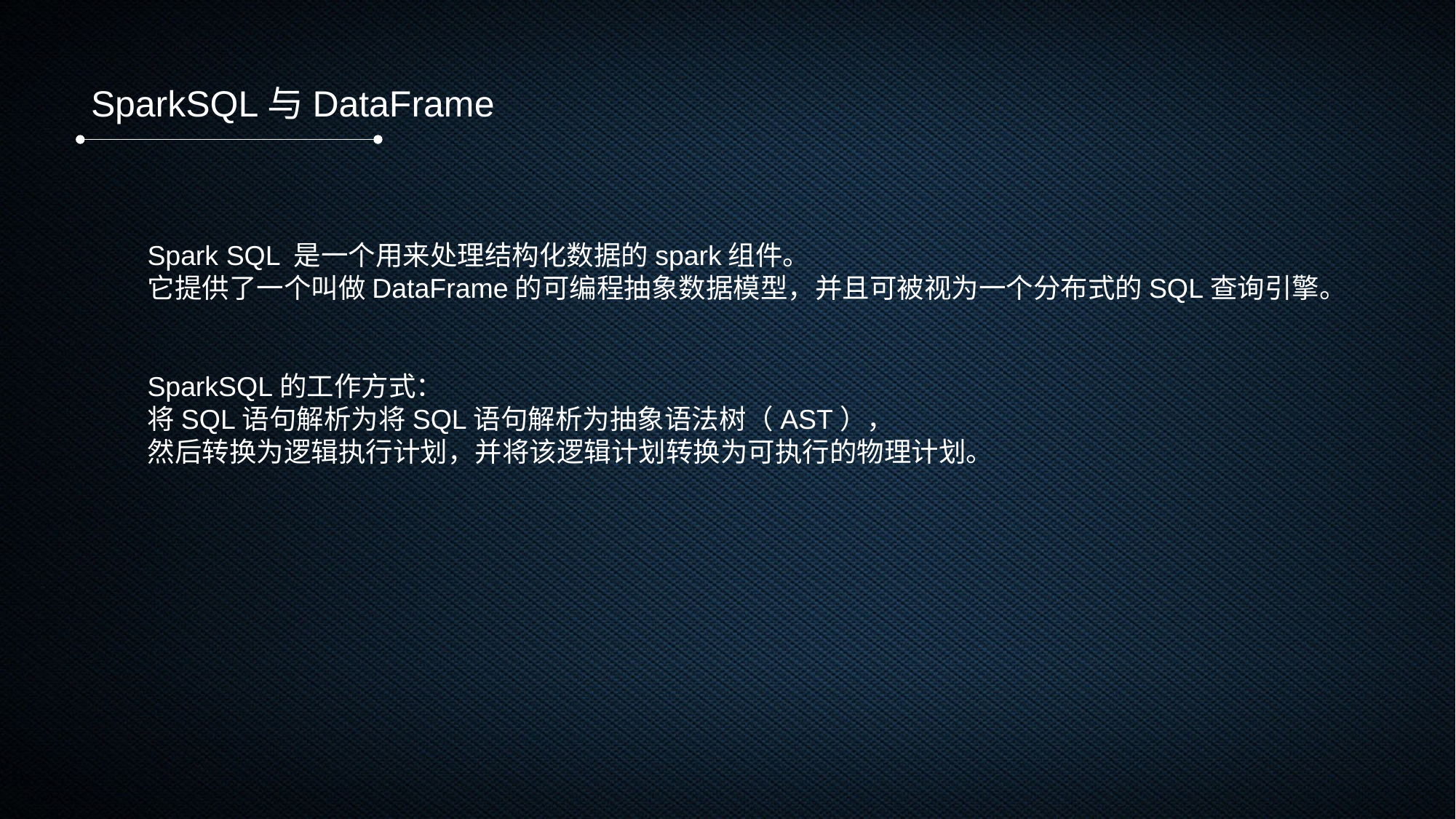

SparkSQL与DataFrame
Spark SQL 是一个用来处理结构化数据的spark组件。
它提供了一个叫做DataFrame的可编程抽象数据模型，并且可被视为一个分布式的SQL查询引擎。

SparkSQL的工作方式：
将SQL语句解析为将SQL语句解析为抽象语法树（AST），
然后转换为逻辑执行计划，并将该逻辑计划转换为可执行的物理计划。